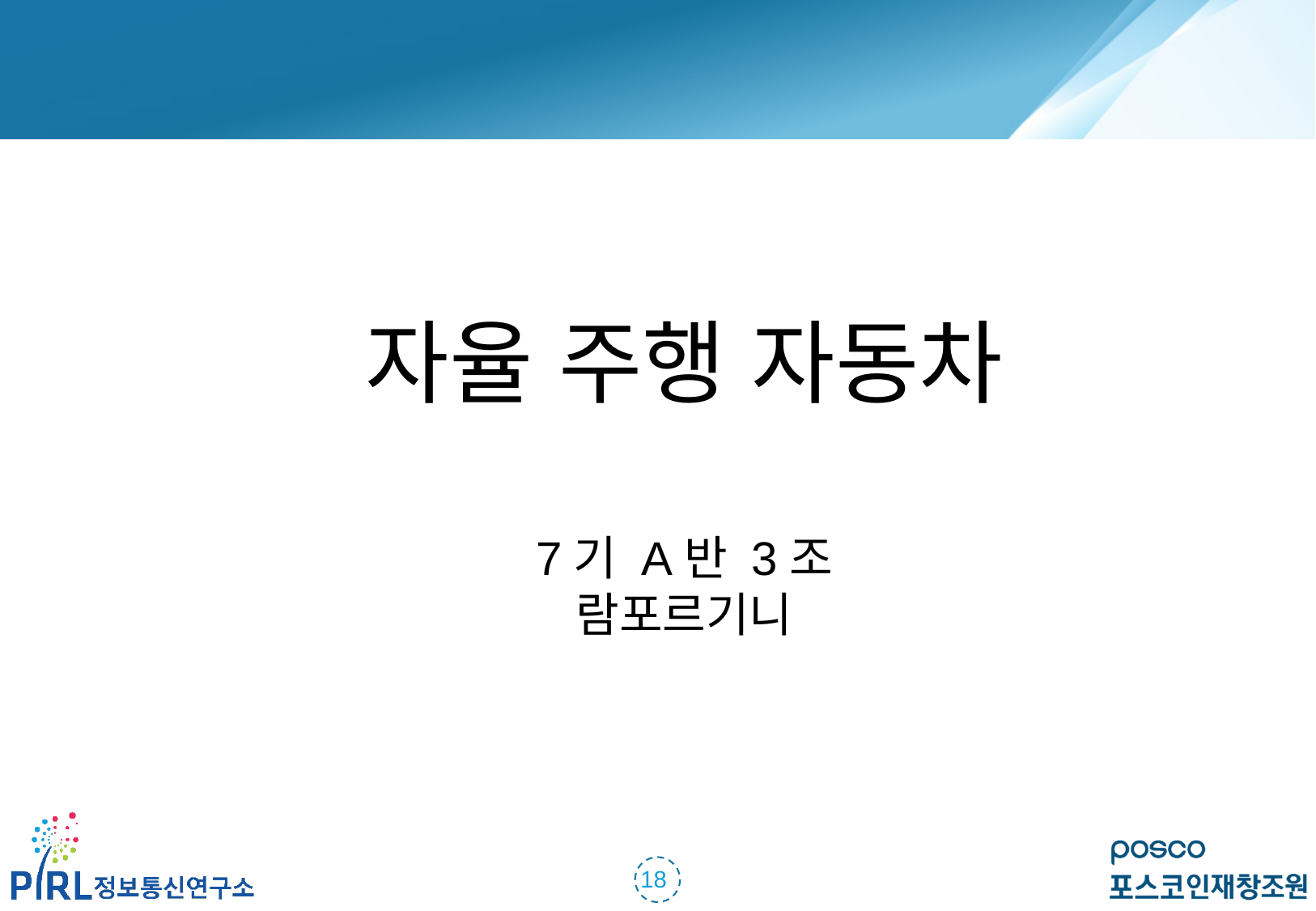

자율 주행 자동차

7기 A반 3조
람포르기니